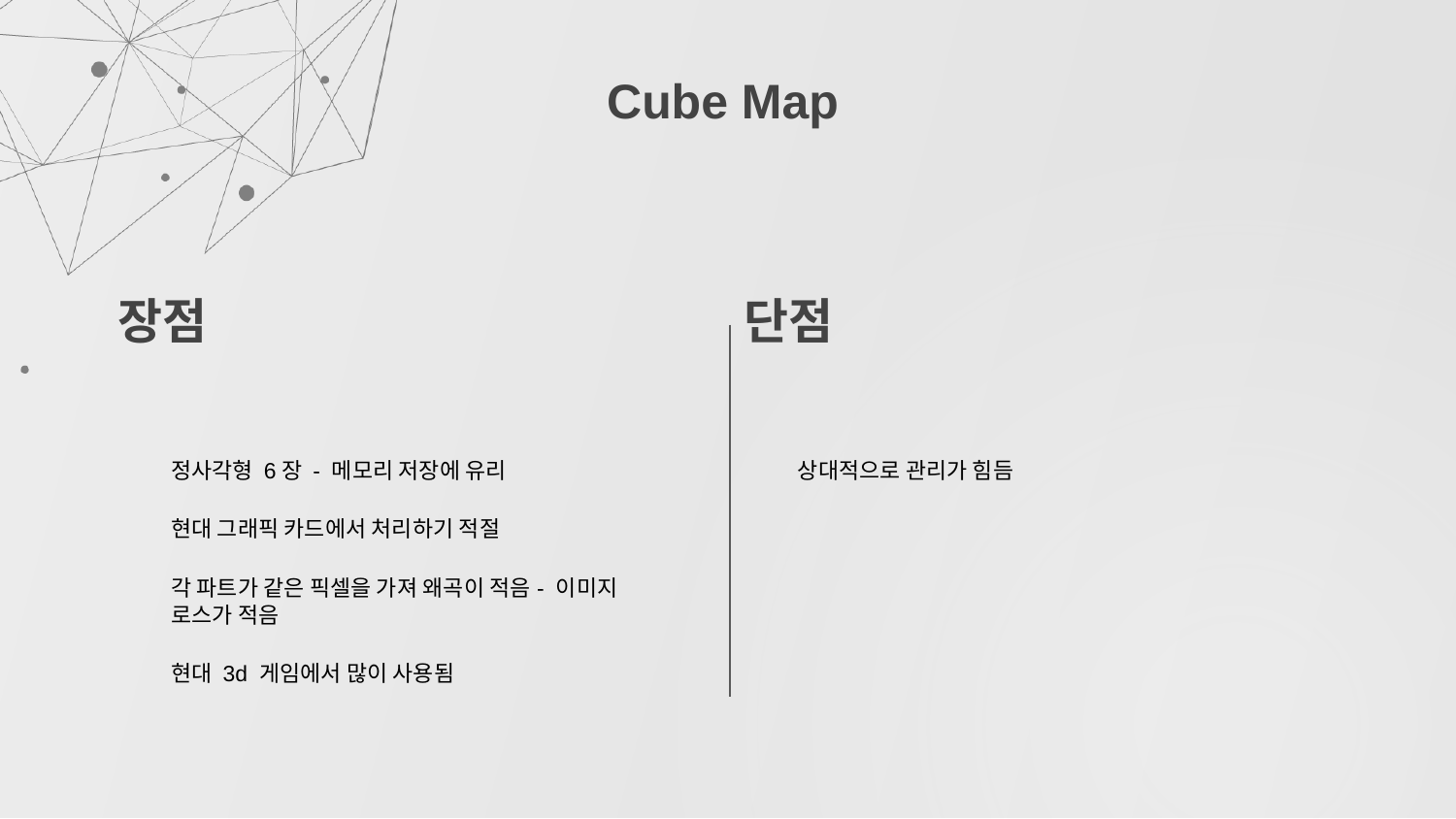

Cube Map

단점
장점
상대적으로 관리가 힘듬

정사각형 6장 - 메모리 저장에 유리
현대 그래픽 카드에서 처리하기 적절
각 파트가 같은 픽셀을 가져 왜곡이 적음- 이미지 로스가 적음
현대 3d 게임에서 많이 사용됨